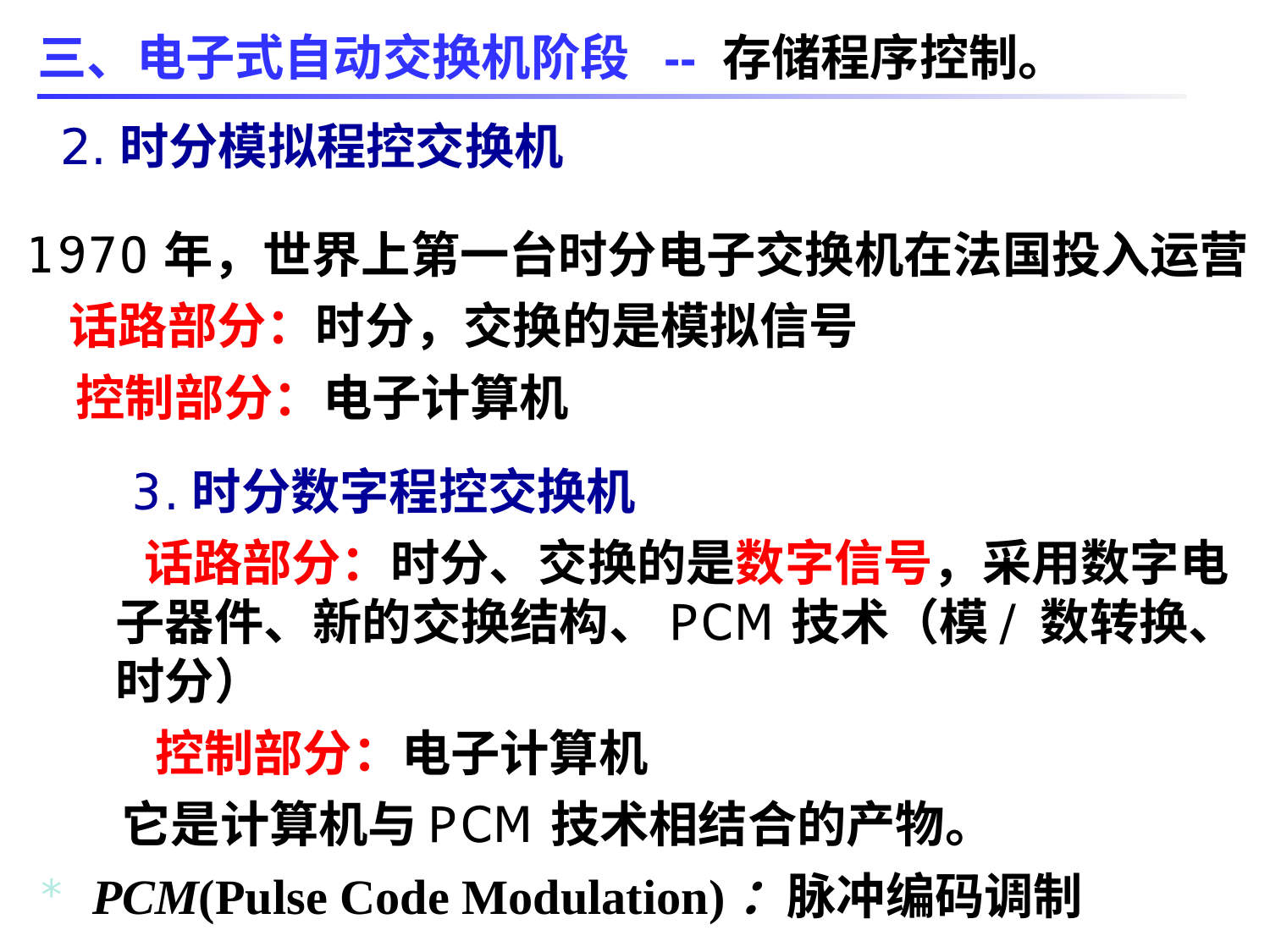

三、电子式自动交换机阶段  -- 存储程序控制。
2.时分模拟程控交换机
 1970年，世界上第一台时分电子交换机在法国投入运营
    话路部分：时分，交换的是模拟信号
控制部分：电子计算机
    3.时分数字程控交换机
     话路部分：时分、交换的是数字信号，采用数字电子器件、新的交换结构、PCM技术（模/数转换、时分）
      控制部分：电子计算机
   它是计算机与PCM技术相结合的产物。
PCM(Pulse Code Modulation)：脉冲编码调制
*